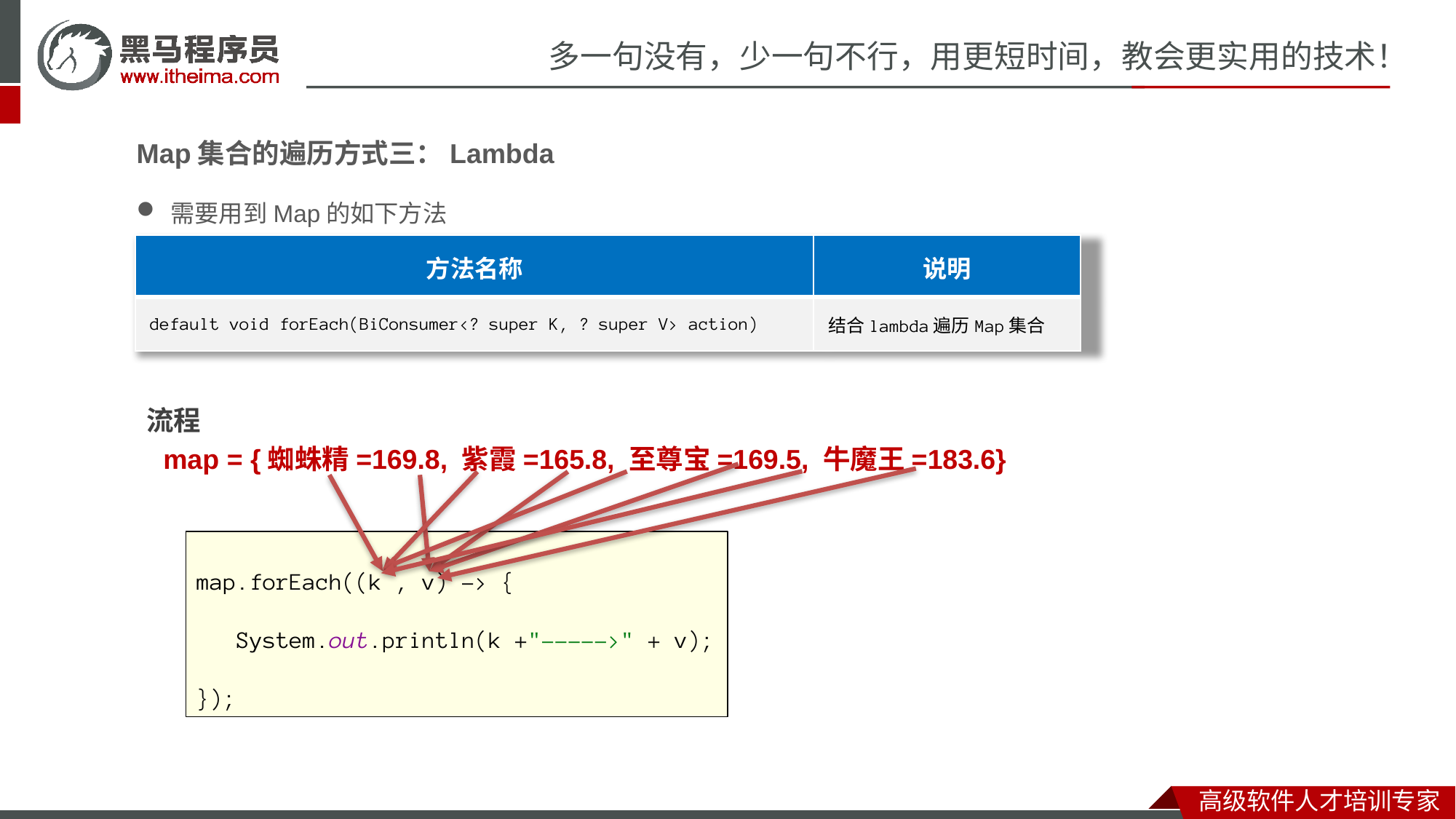

Map集合的遍历方式三：Lambda
需要用到Map的如下方法
| 方法名称 | 说明 |
| --- | --- |
| default void forEach(BiConsumer<? super K, ? super V> action) | 结合lambda遍历Map集合 |

流程
 map = {蜘蛛精=169.8, 紫霞=165.8, 至尊宝=169.5, 牛魔王=183.6}
map.forEach((k , v) -> {
   System.out.println(k +"----->" + v);
});